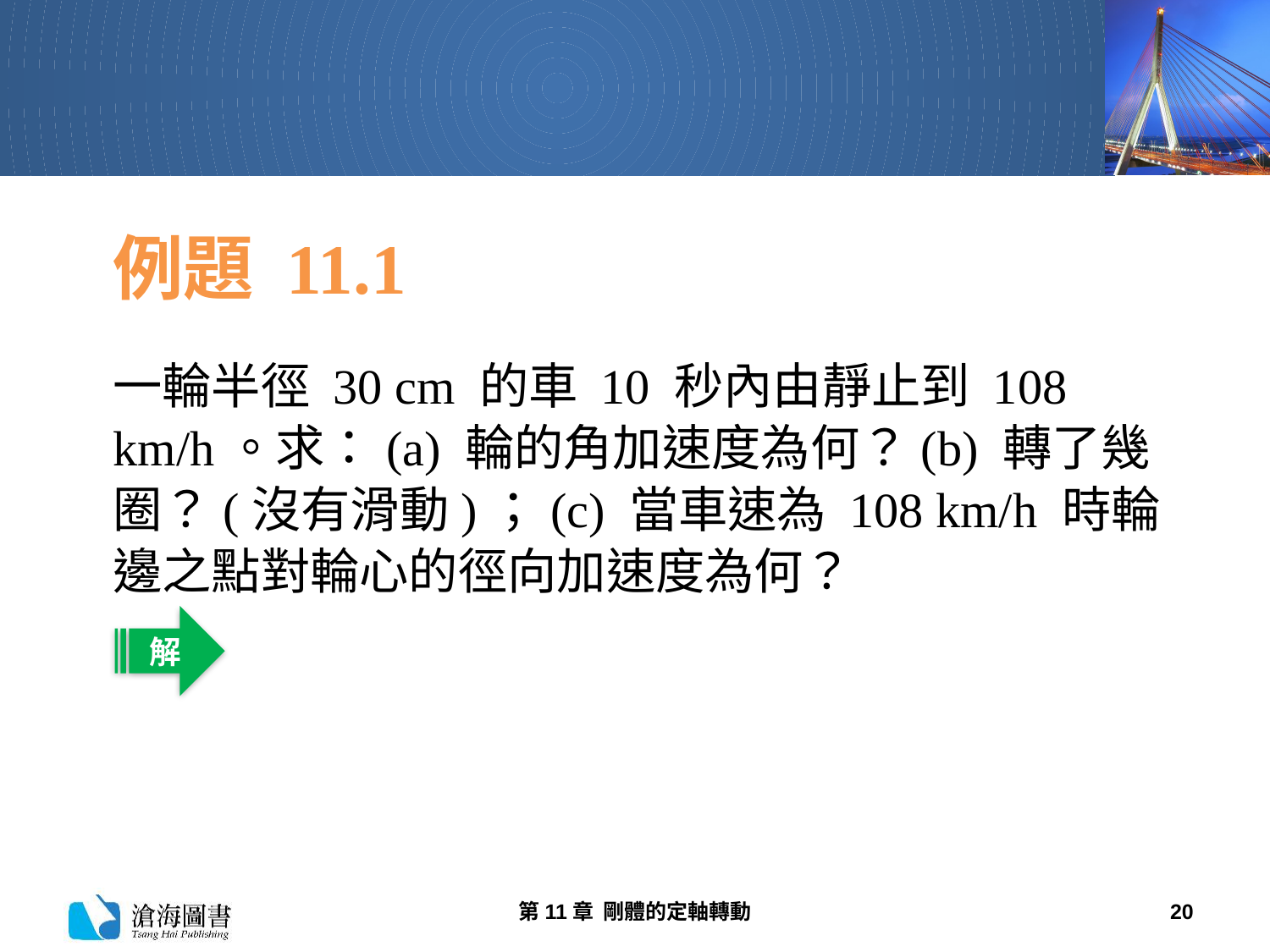

# 例題 11.1
一輪半徑 30 cm 的車 10 秒內由靜止到 108 km/h。求：(a) 輪的角加速度為何？(b) 轉了幾圈？(沒有滑動)；(c) 當車速為 108 km/h 時輪邊之點對輪心的徑向加速度為何？

解
第11章  剛體的定軸轉動
20